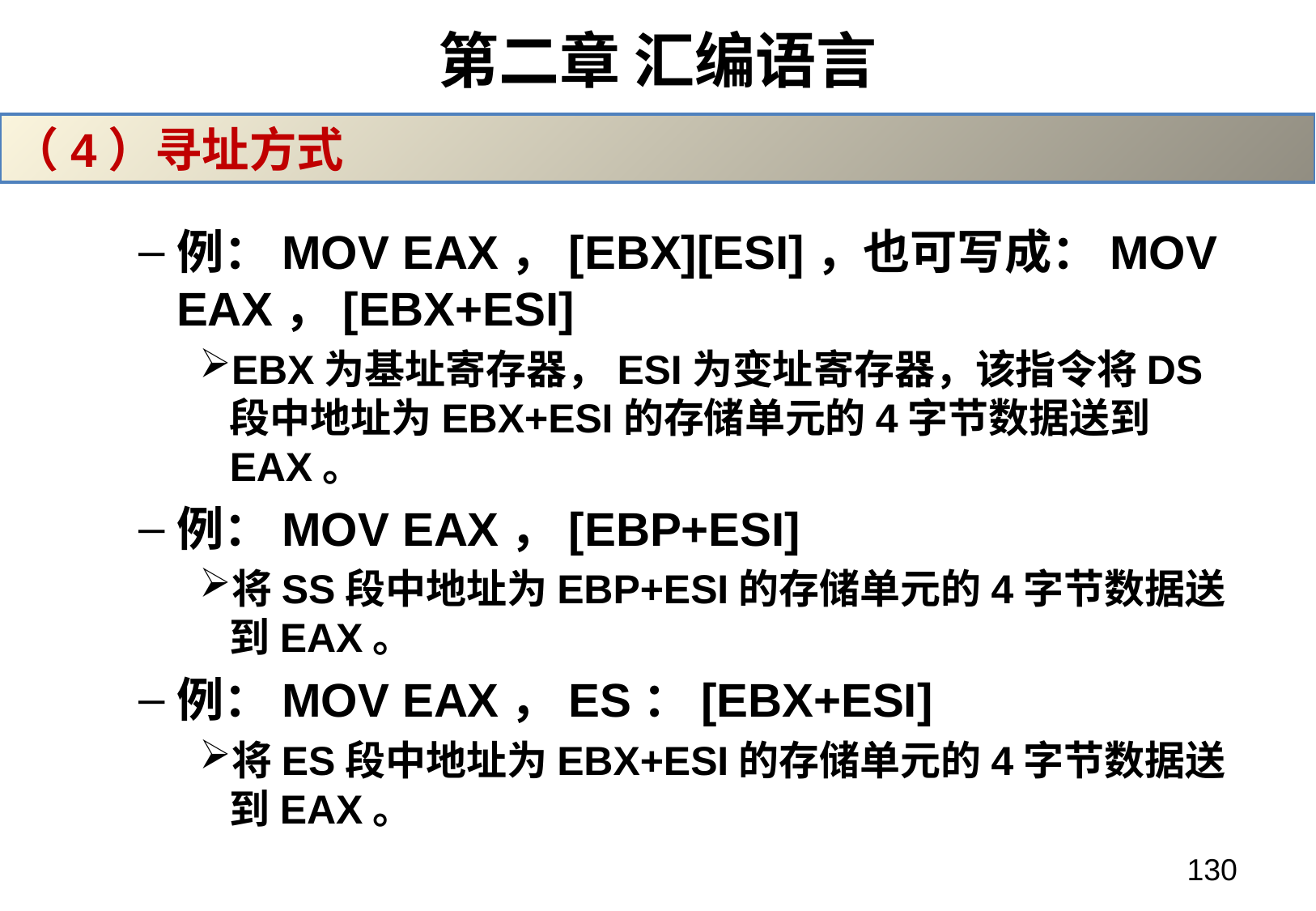

# 第二章 汇编语言
（4）寻址方式
例：MOV EAX，[EBX][ESI]，也可写成：MOV EAX，[EBX+ESI]
EBX为基址寄存器，ESI为变址寄存器，该指令将DS段中地址为EBX+ESI的存储单元的4字节数据送到EAX。
例：MOV EAX，[EBP+ESI]
将SS段中地址为EBP+ESI的存储单元的4字节数据送到EAX。
例：MOV EAX，ES：[EBX+ESI]
将ES段中地址为EBX+ESI的存储单元的4字节数据送到EAX。
130